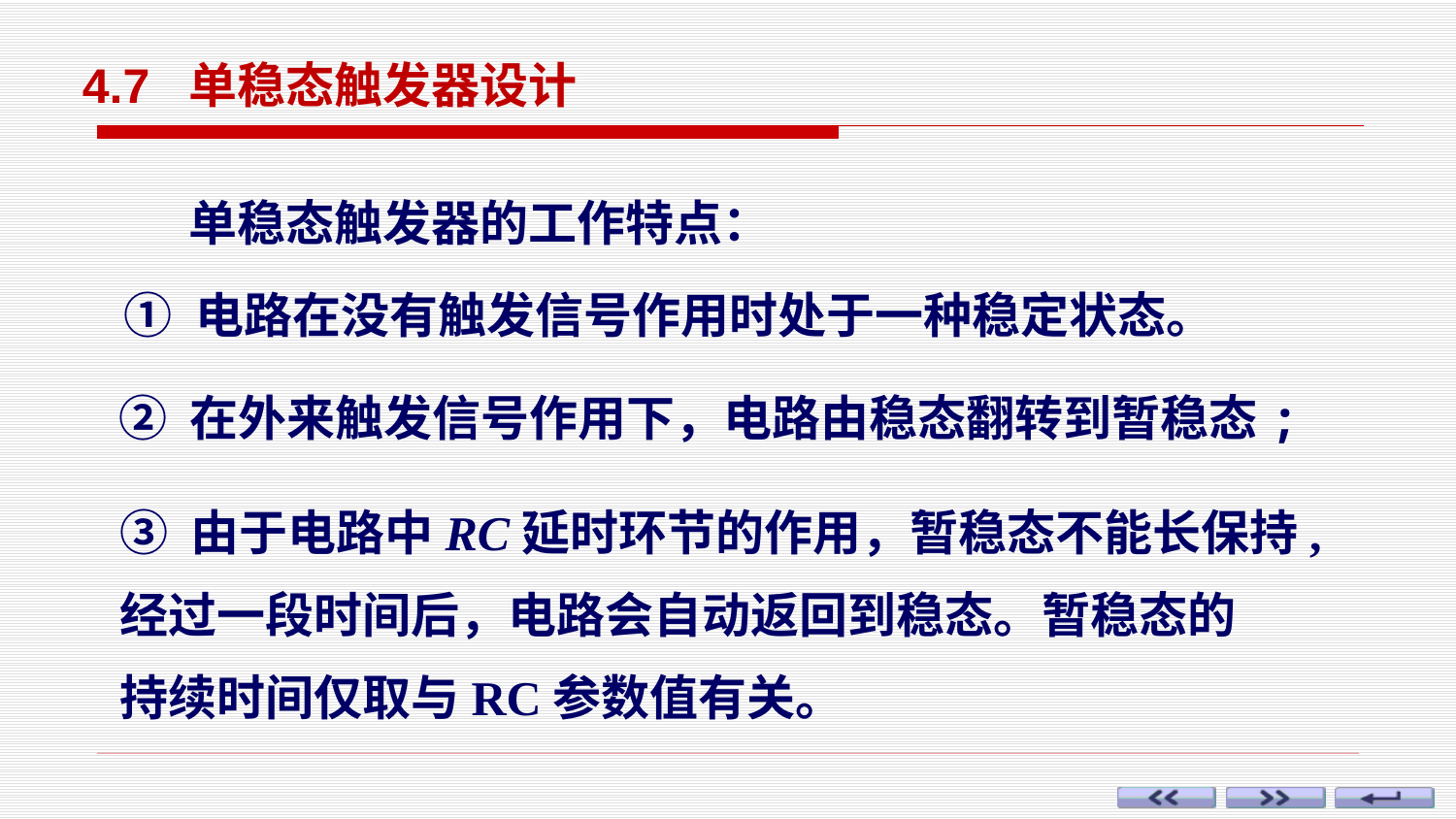

4.7  单稳态触发器设计
单稳态触发器的工作特点：
① 电路在没有触发信号作用时处于一种稳定状态。
② 在外来触发信号作用下，电路由稳态翻转到暂稳态;
③ 由于电路中RC延时环节的作用，暂稳态不能长保持,
经过一段时间后，电路会自动返回到稳态。暂稳态的
持续时间仅取与RC参数值有关。